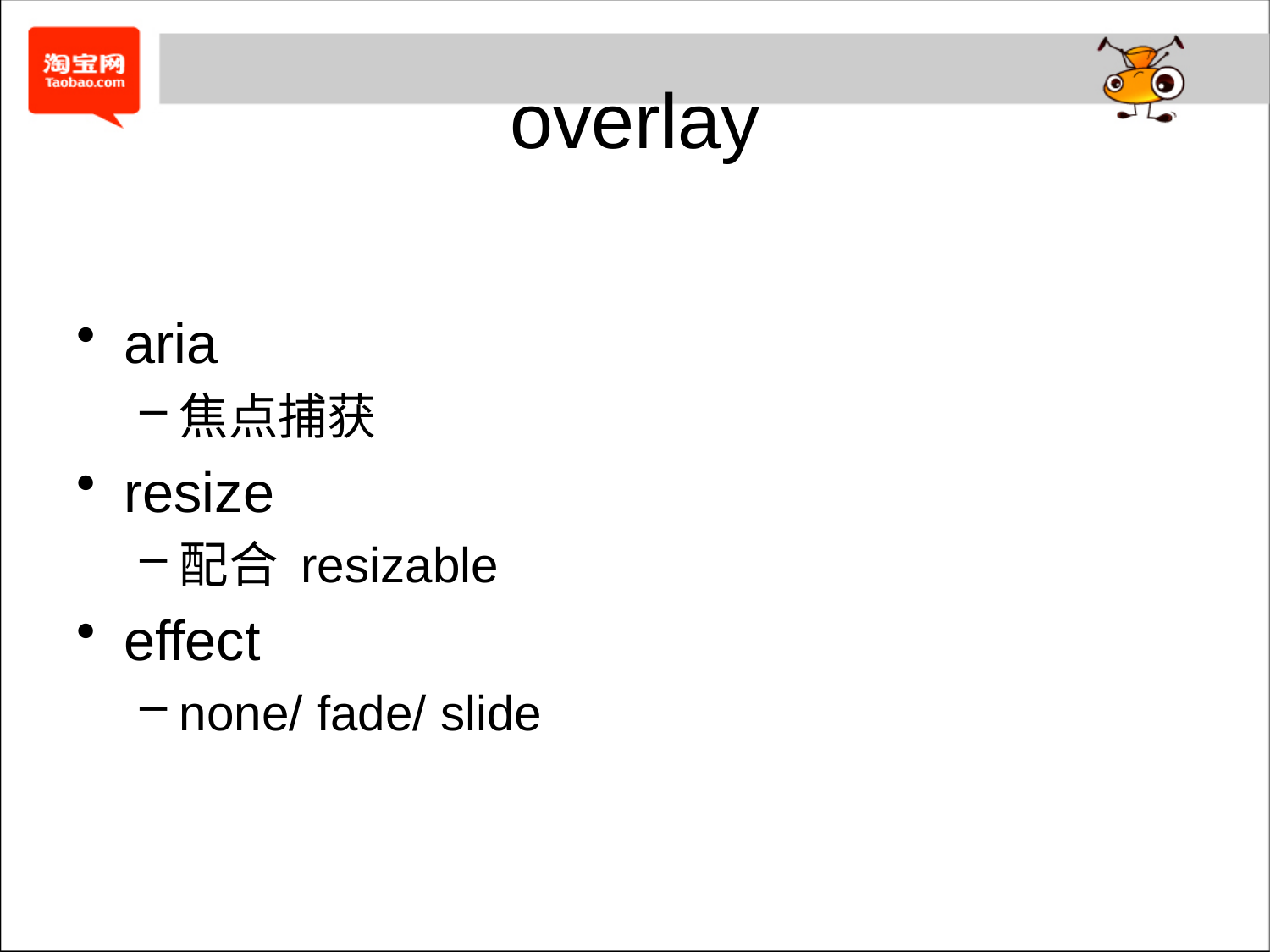

# overlay

aria
焦点捕获
resize
配合 resizable
effect
none/ fade/ slide